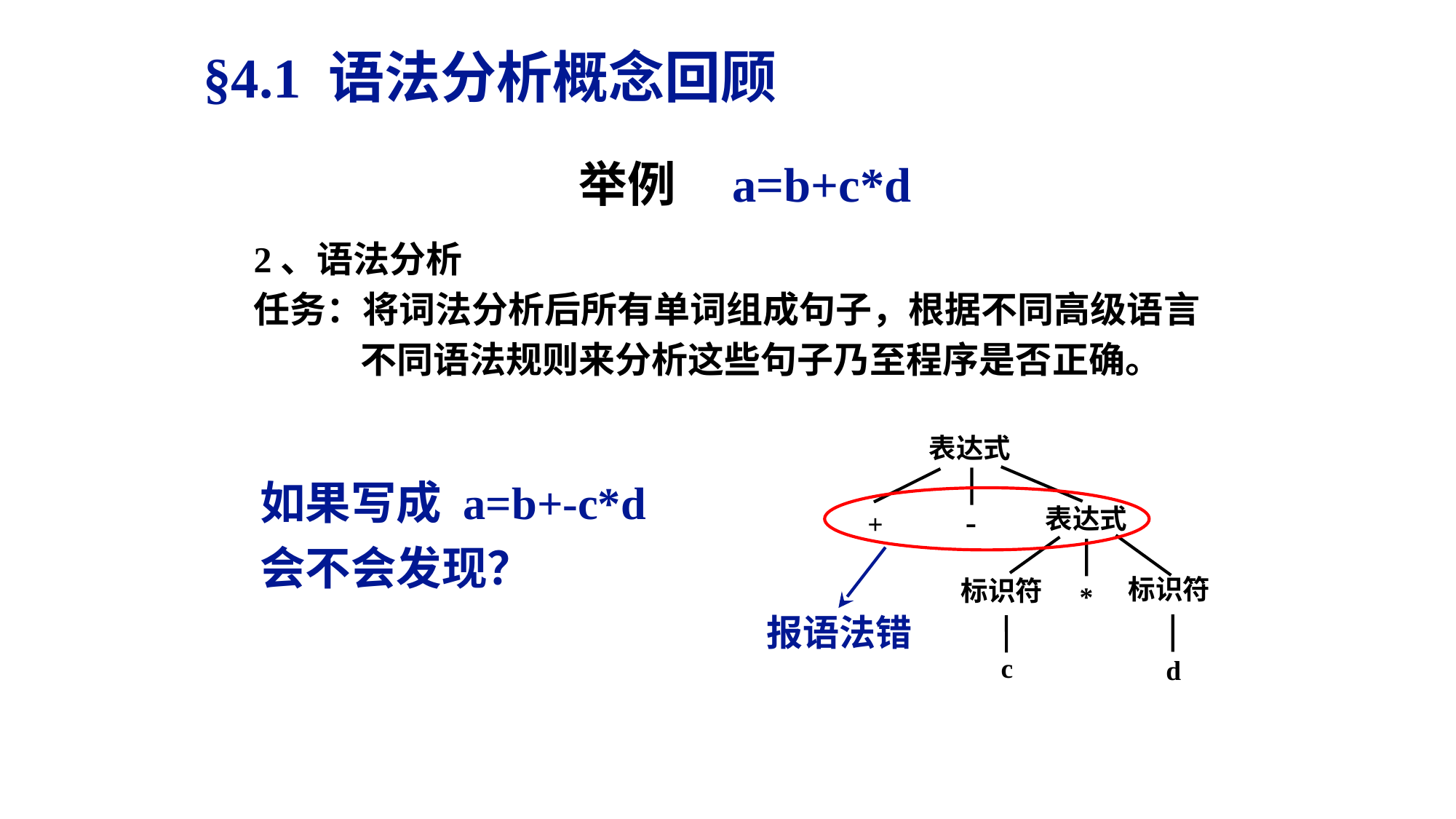

§4.1 语法分析概念回顾
举例    a=b+c*d
2、语法分析
任务：将词法分析后所有单词组成句子，根据不同高级语言
            不同语法规则来分析这些句子乃至程序是否正确。
表达式
如果写成 a=b+-c*d
会不会发现？

-
表达式
+

标识符
标识符
*
报语法错

c
d